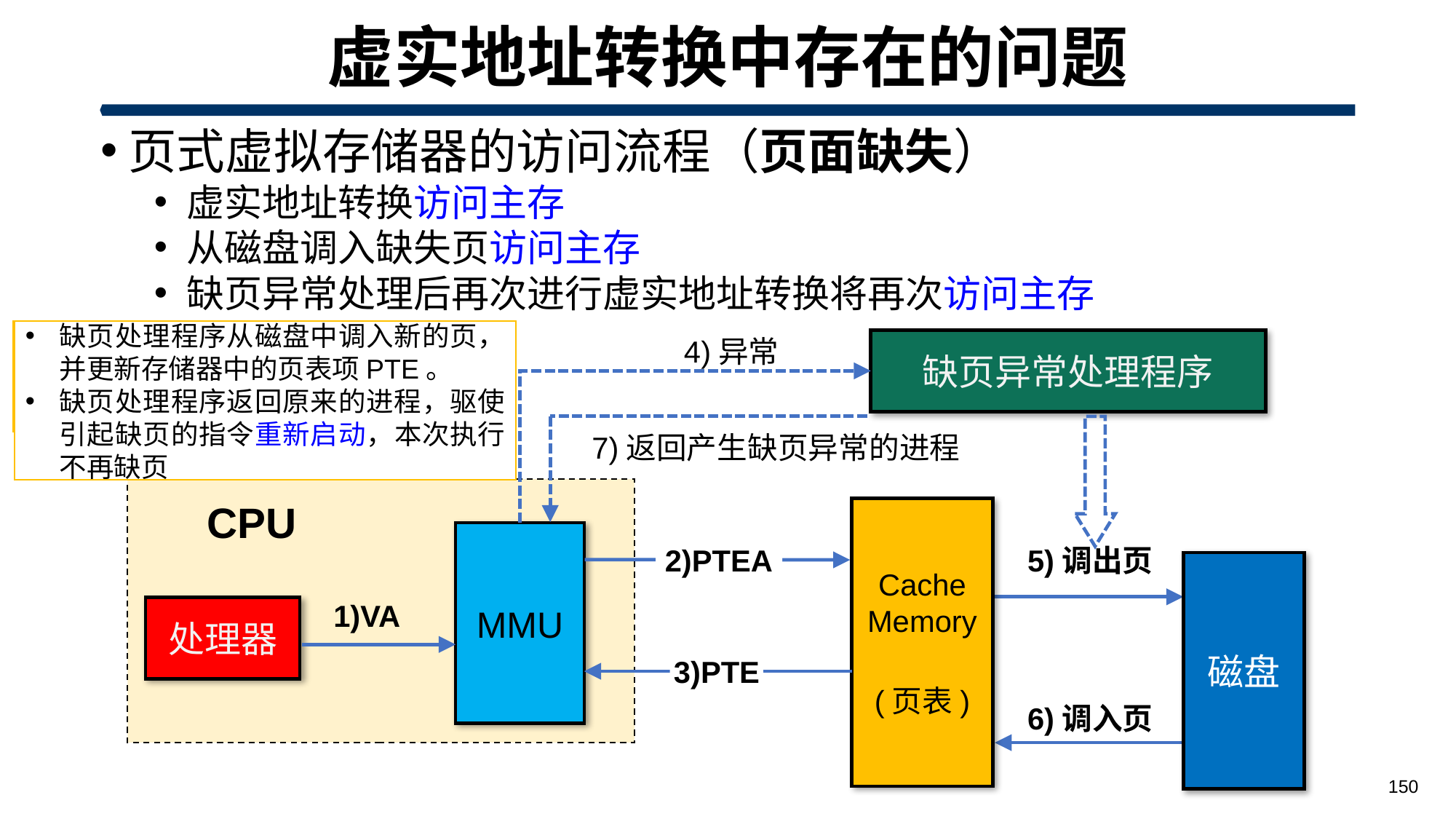

# 虚实地址转换中存在的问题
页式虚拟存储器的访问流程（页面缺失）
虚实地址转换访问主存
从磁盘调入缺失页访问主存
缺页异常处理后再次进行虚实地址转换将再次访问主存
如果主存页满，则需要根据替换算法
确定换出页，如果换出页修改位为1，则把该页换出到磁盘，否则丢弃
缺页处理程序从磁盘中调入新的页，并更新存储器中的页表项PTE。
缺页处理程序返回原来的进程，驱使引起缺页的指令重新启动，本次执行不再缺页
若PTE中有效位为0，即访问页不在主存，MMU触发一次“异常”，调用操作系统内核中的缺页异常处理程序
缺页异常处理程序
4)异常
7)返回产生缺页异常的进程

CPU
MMU
处理器
Cache
Memory

(页表)
磁盘
2)PTEA
5)调出页
1)VA
3)PTE
6)调入页
150